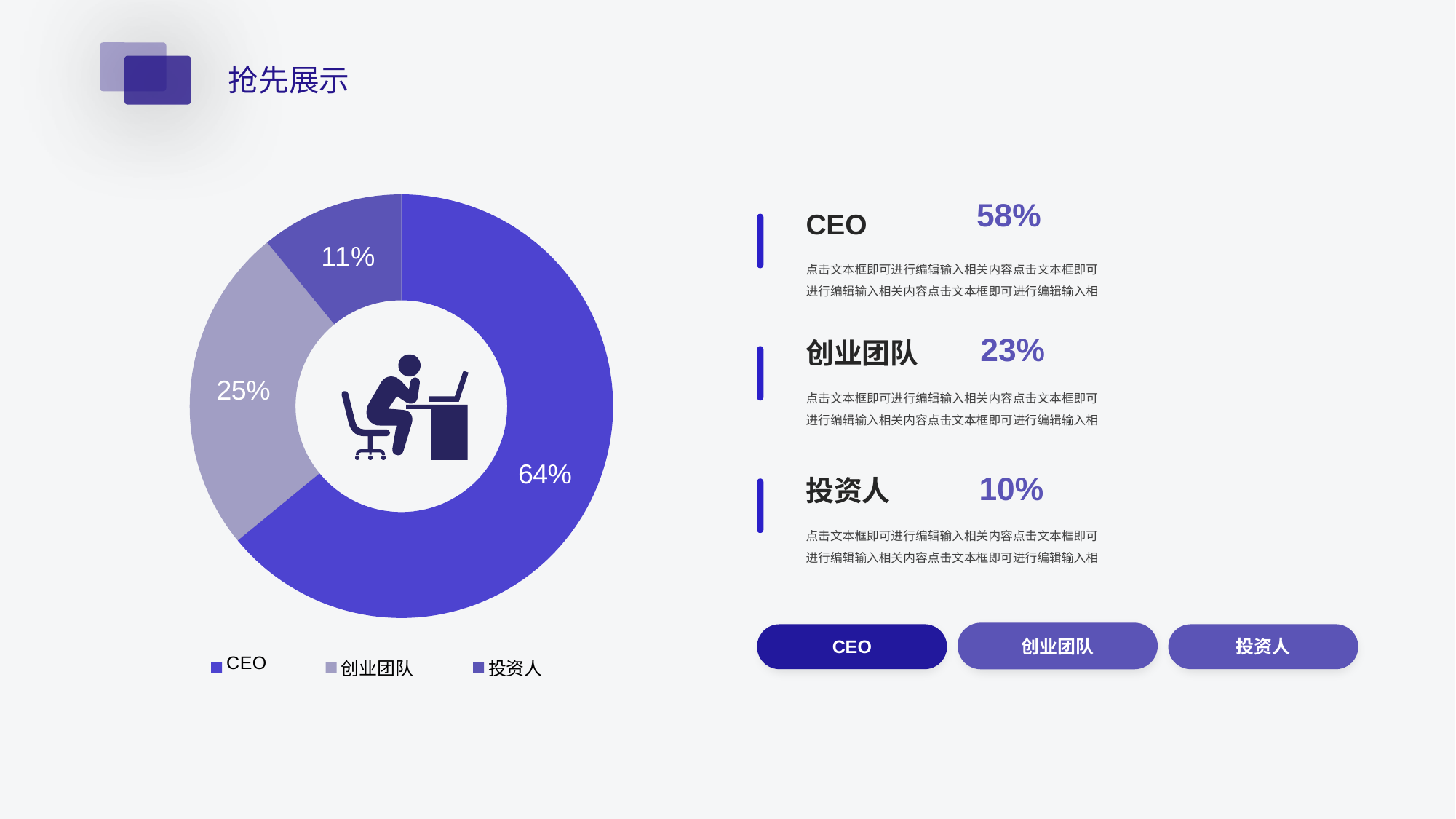

抢先展示

### Chart

| Category | Sales |
|---|---|
| CEO | 8.2 |
| 创业团队 | 3.2 |
| 投资人 | 1.4 |
58%
CEO

点击文本框即可进行编辑输入相关内容点击文本框即可进行编辑输入相关内容点击文本框即可进行编辑输入相
23%
创业团队

点击文本框即可进行编辑输入相关内容点击文本框即可进行编辑输入相关内容点击文本框即可进行编辑输入相
10%
投资人

点击文本框即可进行编辑输入相关内容点击文本框即可进行编辑输入相关内容点击文本框即可进行编辑输入相

CEO
创业团队
投资人